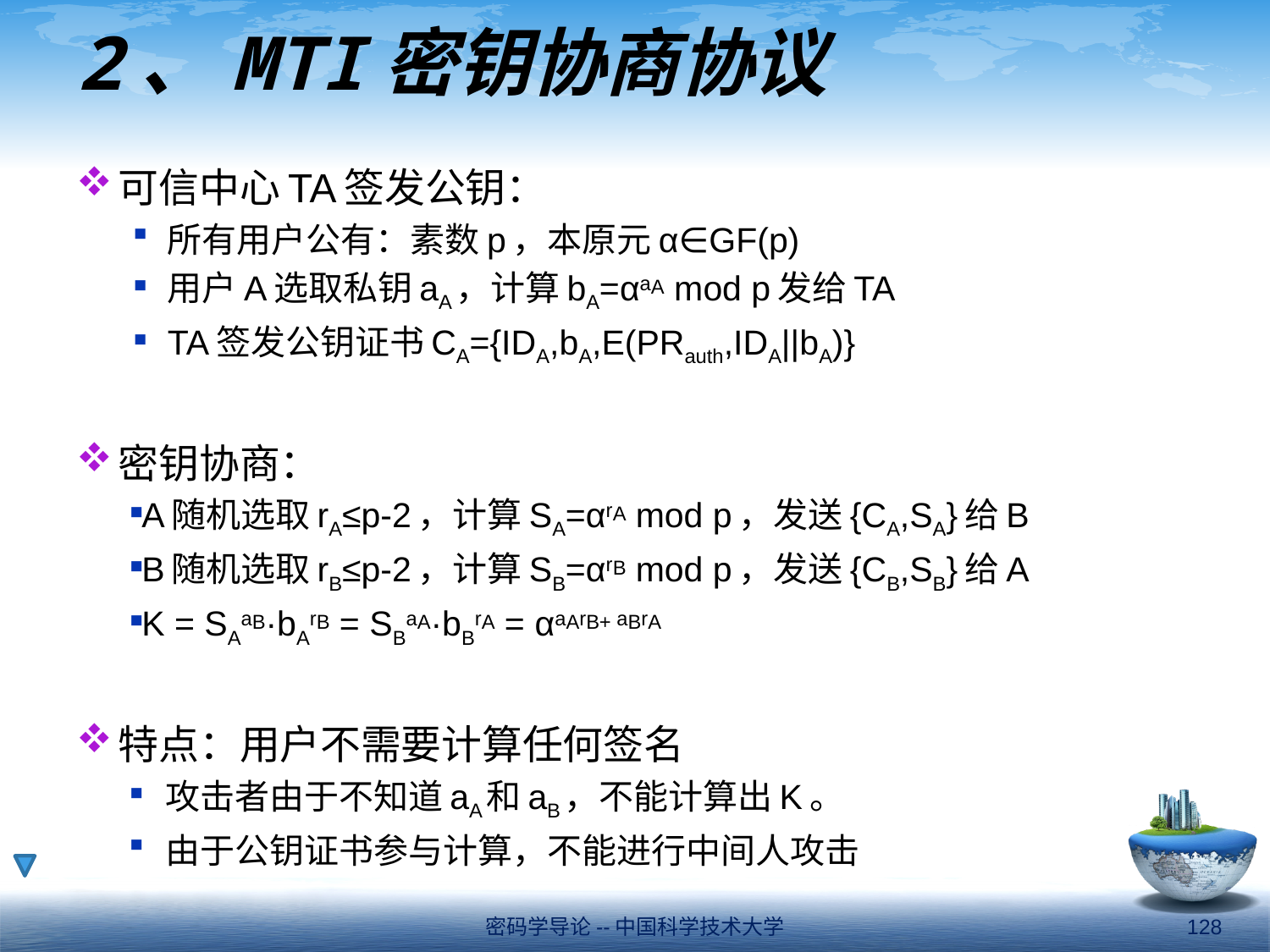

# 2、MTI密钥协商协议
可信中心TA签发公钥：
所有用户公有：素数p，本原元α∈GF(p)
用户A选取私钥aA，计算bA=αaA mod p发给TA
TA签发公钥证书CA={IDA,bA,E(PRauth,IDA||bA)}

密钥协商：
A随机选取rA≤p-2，计算SA=αrA mod p，发送{CA,SA}给B
B随机选取rB≤p-2，计算SB=αrB mod p，发送{CB,SB}给A
K = SAaB·bArB = SBaA·bBrA = αaArB+ aBrA

特点：用户不需要计算任何签名
攻击者由于不知道aA和aB，不能计算出K。
由于公钥证书参与计算，不能进行中间人攻击

密码学导论--中国科学技术大学
128